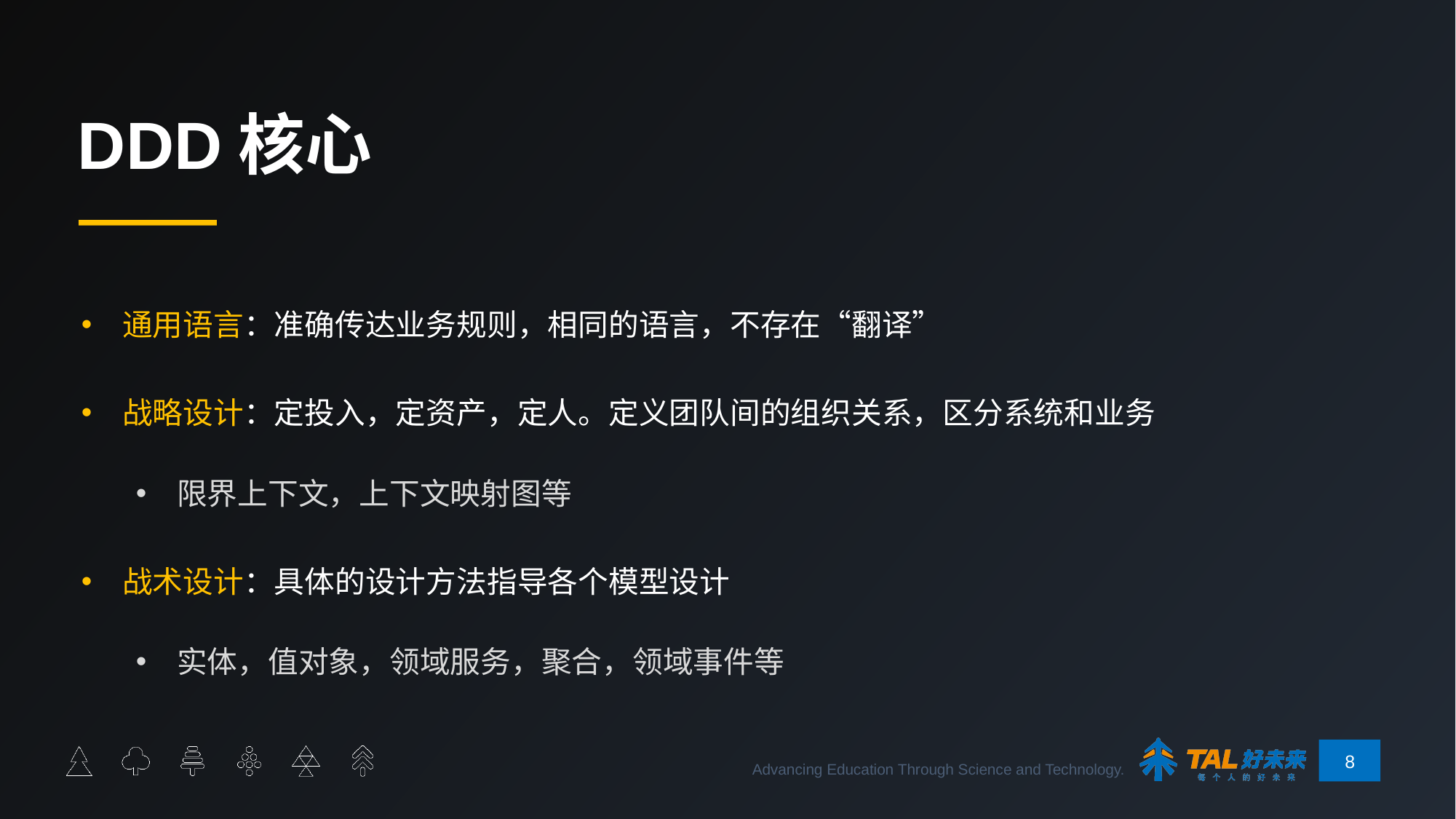

# DDD核心

通用语言：准确传达业务规则，相同的语言，不存在“翻译”
战略设计：定投入，定资产，定人。定义团队间的组织关系，区分系统和业务
限界上下文，上下文映射图等
战术设计：具体的设计方法指导各个模型设计
实体，值对象，领域服务，聚合，领域事件等
8